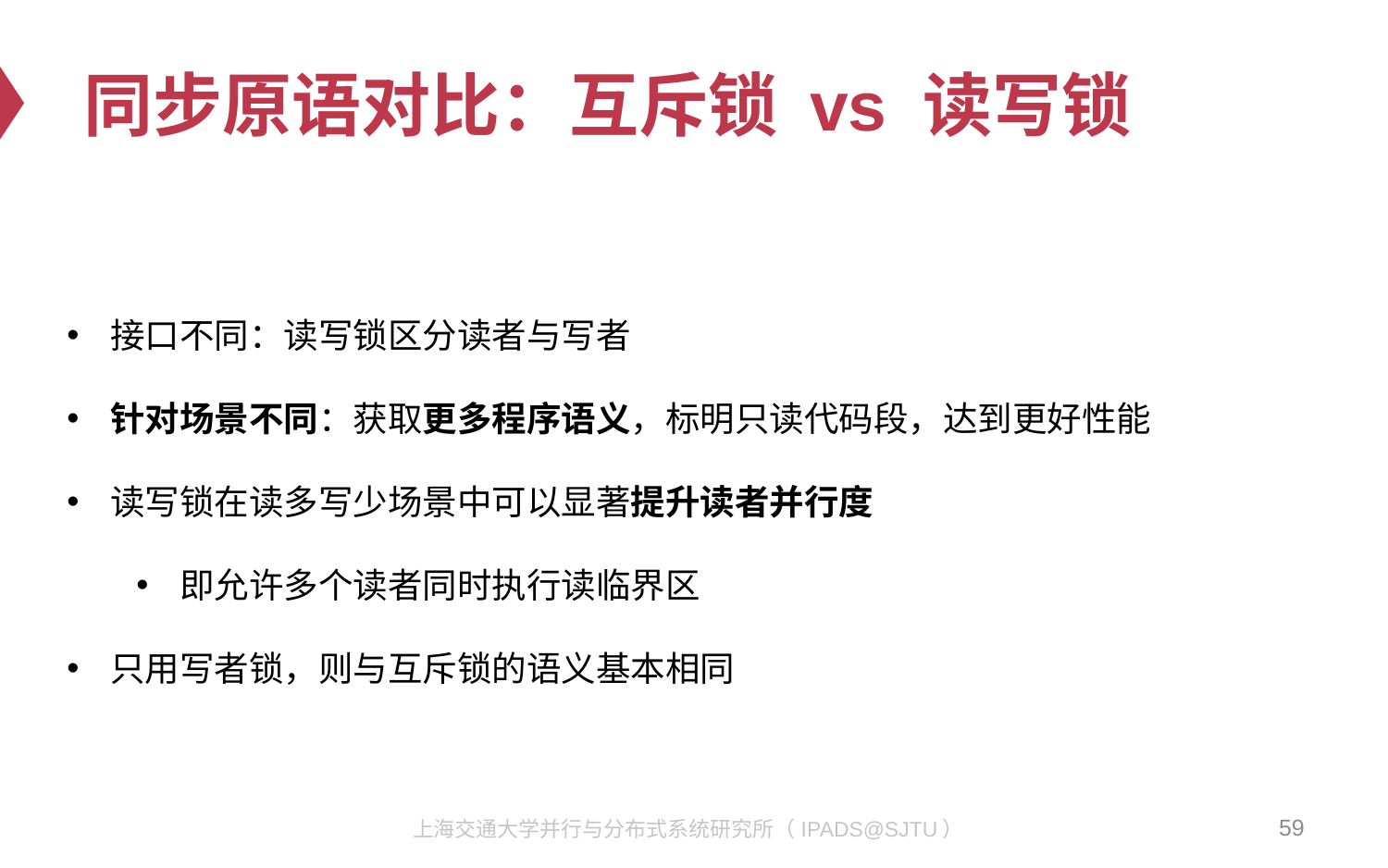

# 同步原语对比：互斥锁 vs 读写锁
接口不同：读写锁区分读者与写者
针对场景不同：获取更多程序语义，标明只读代码段，达到更好性能
读写锁在读多写少场景中可以显著提升读者并行度
即允许多个读者同时执行读临界区
只用写者锁，则与互斥锁的语义基本相同
59
上海交通大学并行与分布式系统研究所（IPADS@SJTU）